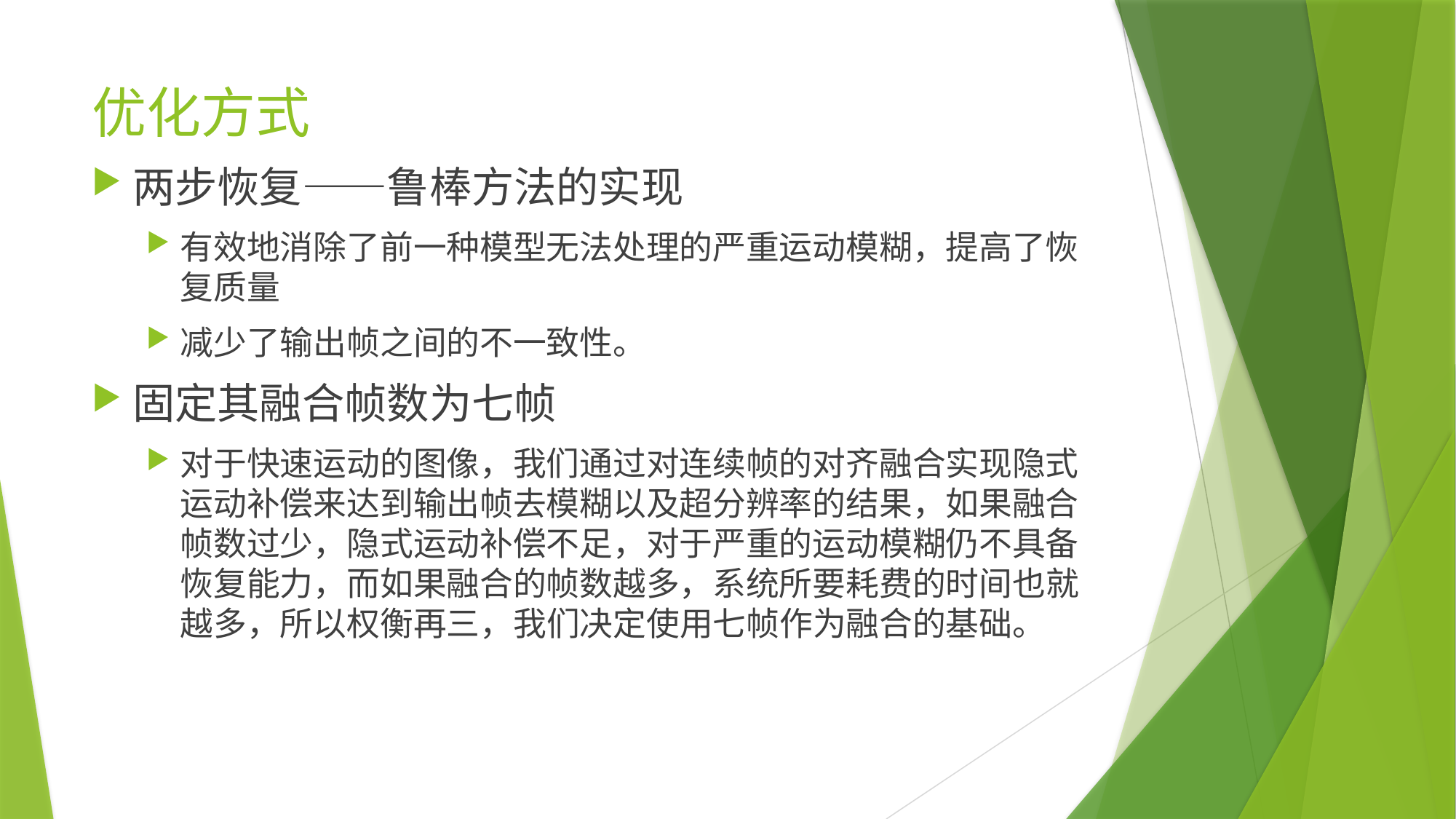

# 优化方式
两步恢复——鲁棒方法的实现
有效地消除了前一种模型无法处理的严重运动模糊，提高了恢复质量
减少了输出帧之间的不一致性。
固定其融合帧数为七帧
对于快速运动的图像，我们通过对连续帧的对齐融合实现隐式运动补偿来达到输出帧去模糊以及超分辨率的结果，如果融合帧数过少，隐式运动补偿不足，对于严重的运动模糊仍不具备恢复能力，而如果融合的帧数越多，系统所要耗费的时间也就越多，所以权衡再三，我们决定使用七帧作为融合的基础。